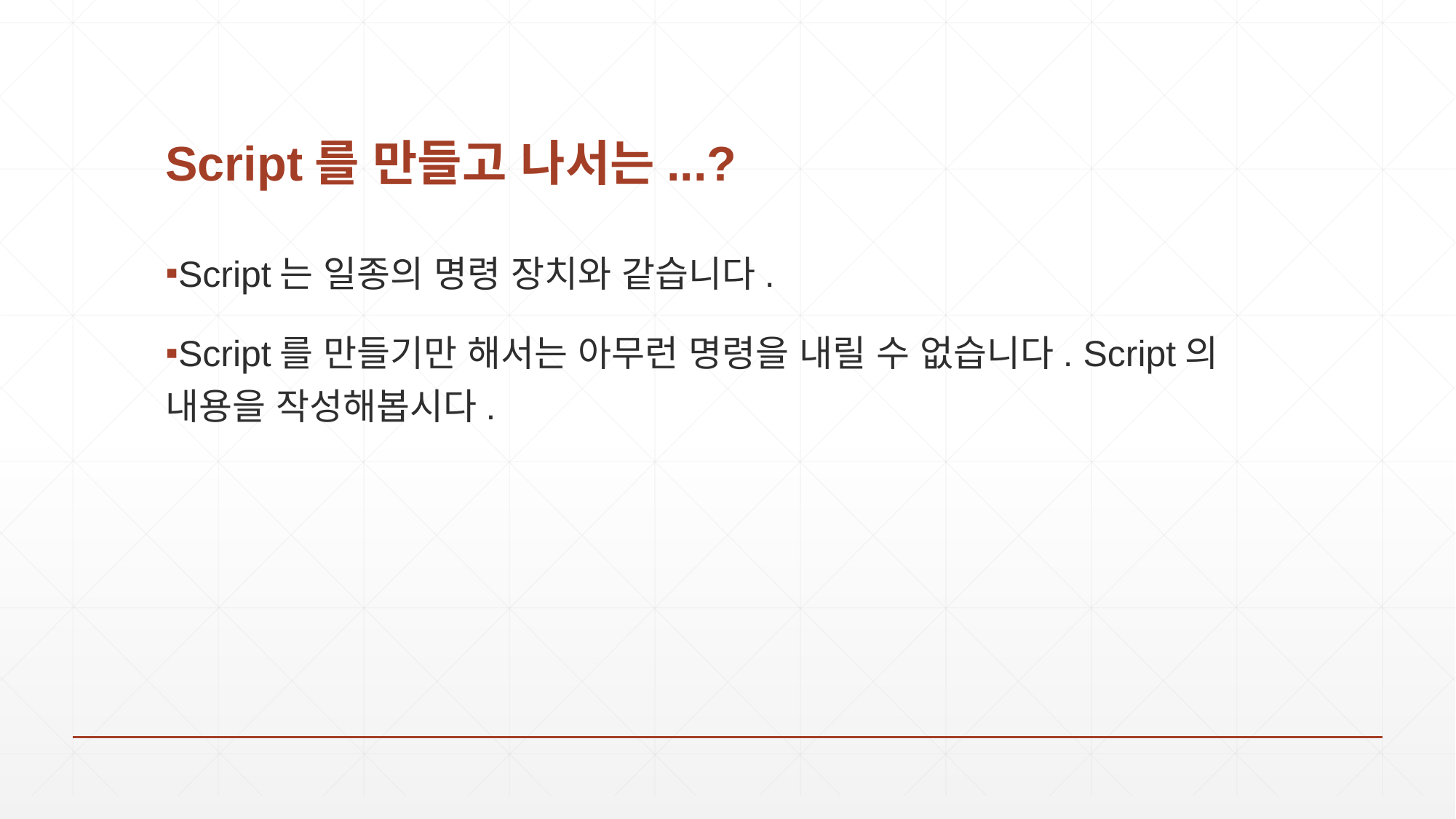

# Script를 만들고 나서는...?
Script는 일종의 명령 장치와 같습니다.
Script를 만들기만 해서는 아무런 명령을 내릴 수 없습니다. Script의 내용을 작성해봅시다.